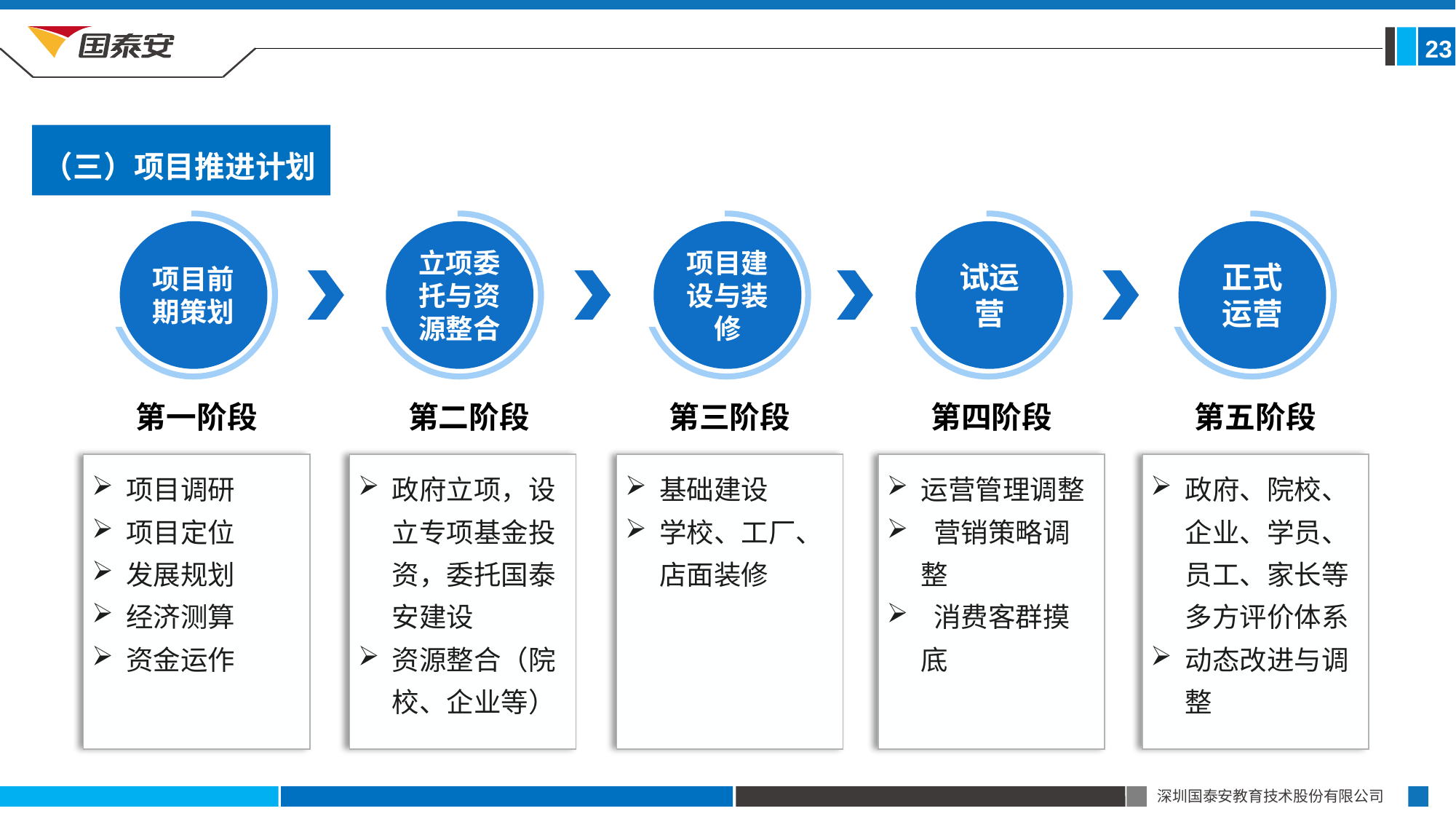

23
（三）项目推进计划

项目前期策划

立项委托与资源整合

项目建设与装修

试运营

正式
运营

第一阶段
第二阶段
第三阶段
第四阶段
第五阶段
项目调研
项目定位
发展规划
经济测算
资金运作
政府立项，设立专项基金投资，委托国泰安建设
资源整合（院校、企业等）
基础建设
学校、工厂、店面装修
运营管理调整
 营销策略调整
 消费客群摸底

政府、院校、企业、学员、员工、家长等多方评价体系
动态改进与调整